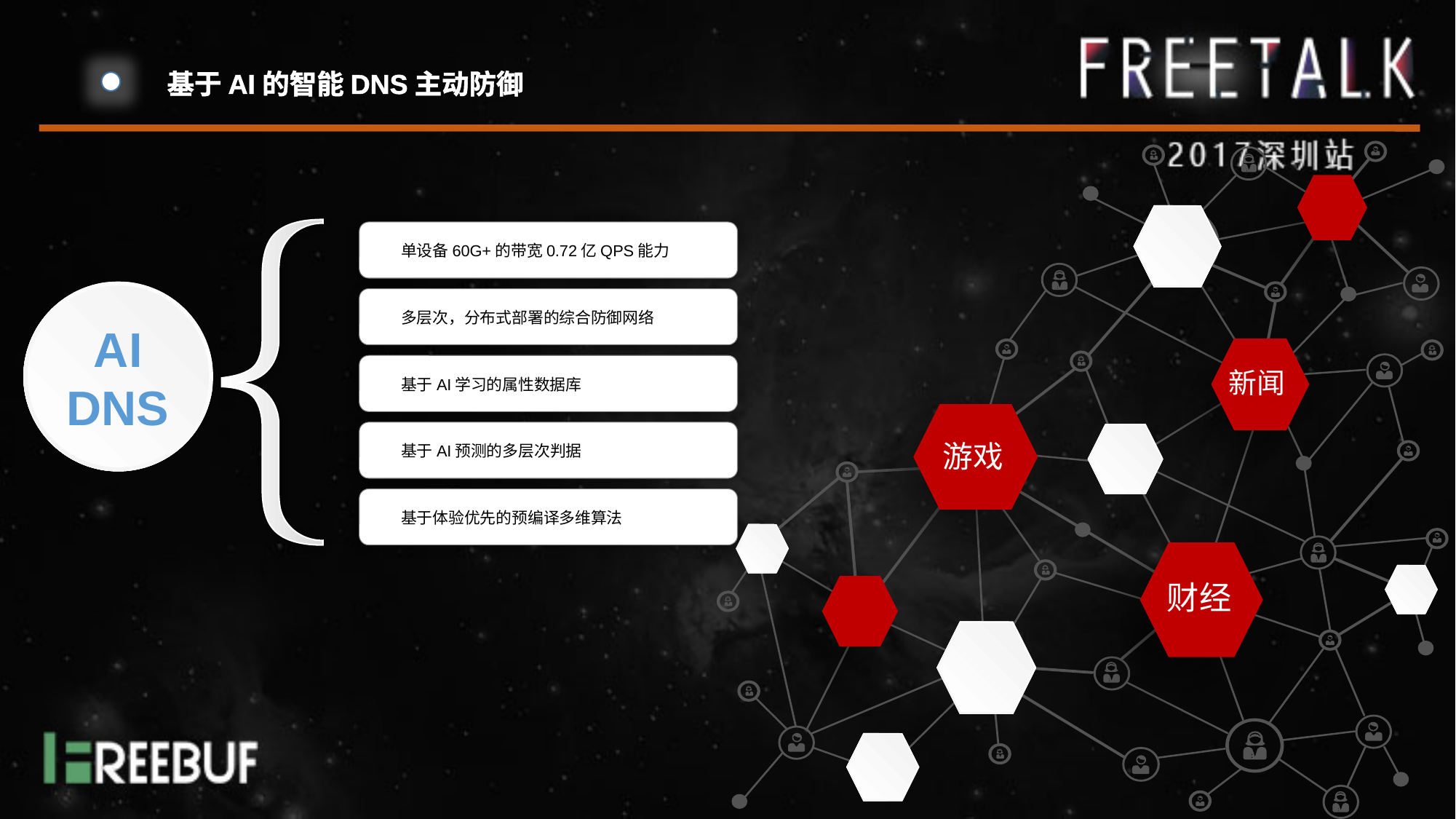

基于AI的智能DNS主动防御

新闻

游戏

财经

单设备60G+的带宽0.72亿QPS能力

多层次，分布式部署的综合防御网络
AI
DNS

基于AI学习的属性数据库

基于AI预测的多层次判据

基于体验优先的预编译多维算法